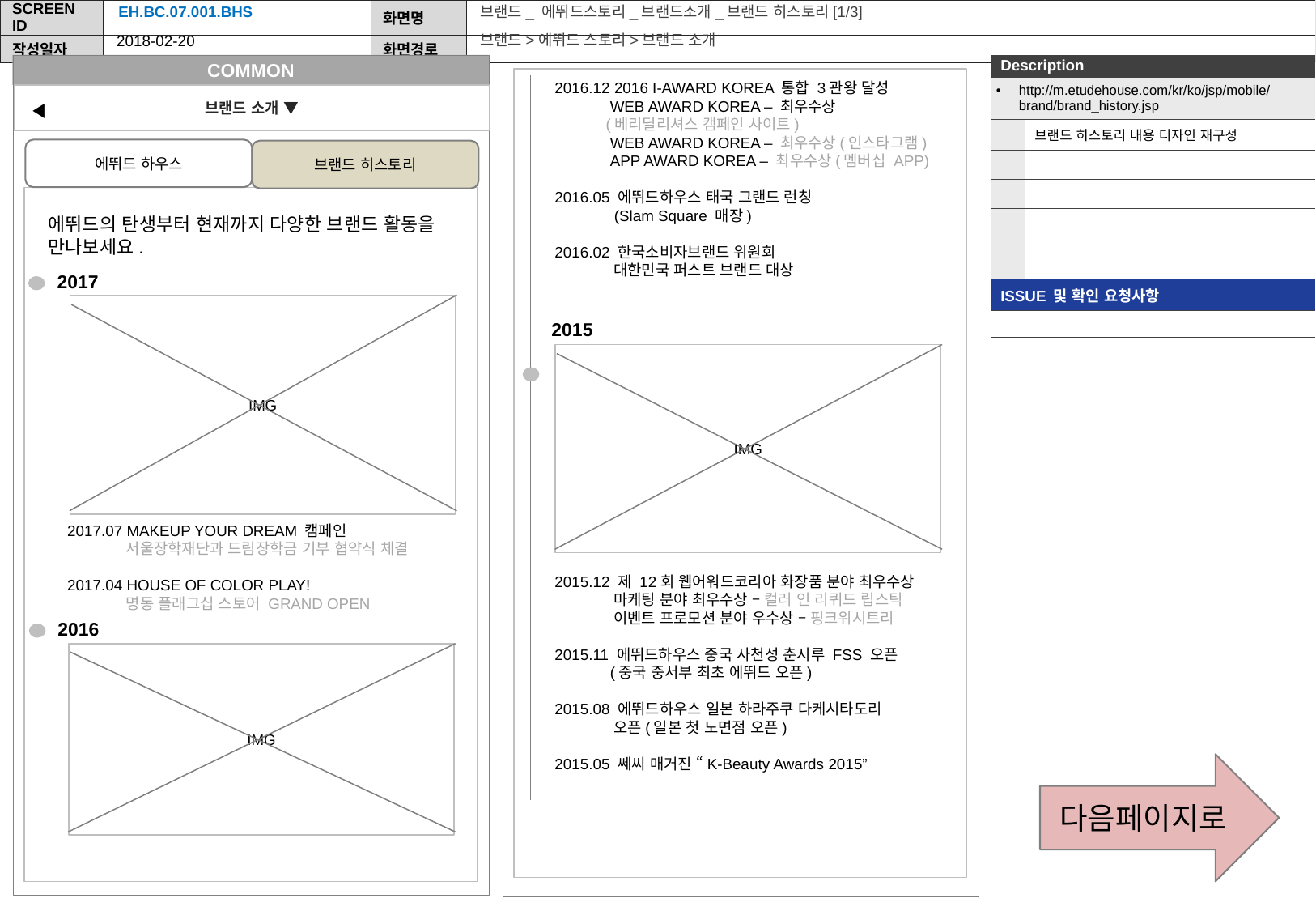

EH.BC.07.001.BHS
브랜드_ 에뛰드스토리_브랜드소개_브랜드 히스토리[1/3]
브랜드>에뛰드 스토리>브랜드 소개
2018-02-20
COMMON
| Description |  |
| --- | --- |
| http://m.etudehouse.com/kr/ko/jsp/mobile/brand/brand\_history.jsp |  |
|  | 브랜드 히스토리 내용 디자인 재구성 |
|  |  |
|  |  |
|  |  |
| ISSUE 및 확인 요청사항 |  |
|  |  |

2016.12 2016 I-AWARD KOREA 통합 3관왕 달성
             WEB AWARD KOREA – 최우수상
            (베리딜리셔스 캠페인 사이트)
             WEB AWARD KOREA – 최우수상(인스타그램)
             APP AWARD KOREA – 최우수상(멤버십 APP)

2016.05 에뛰드하우스 태국 그랜드 런칭
              (Slam Square 매장)

2016.02 한국소비자브랜드 위원회
             대한민국 퍼스트 브랜드 대상
브랜드 소개 ▼
◀
에뛰드 하우스
브랜드 히스토리

에뛰드의 탄생부터 현재까지 다양한 브랜드 활동을 만나보세요.
2017

IMG
2015
IMG

2017.07 MAKEUP YOUR DREAM 캠페인
             서울장학재단과 드림장학금 기부 협약식 체결

2017.04 HOUSE OF COLOR PLAY!
             명동 플래그십 스토어 GRAND OPEN
2015.12 제 12회 웹어워드코리아 화장품 분야 최우수상
             마케팅 분야 최우수상 – 컬러 인 리퀴드 립스틱
             이벤트 프로모션 분야 우수상 – 핑크위시트리

2015.11 에뛰드하우스 중국 사천성 춘시루 FSS 오픈
             (중국 중서부 최초 에뛰드 오픈)

2015.08 에뛰드하우스 일본 하라주쿠 다케시타도리
             오픈(일본 첫 노면점 오픈)

2015.05 쎄씨 매거진 “K-Beauty Awards 2015”
2016

IMG
다음페이지로